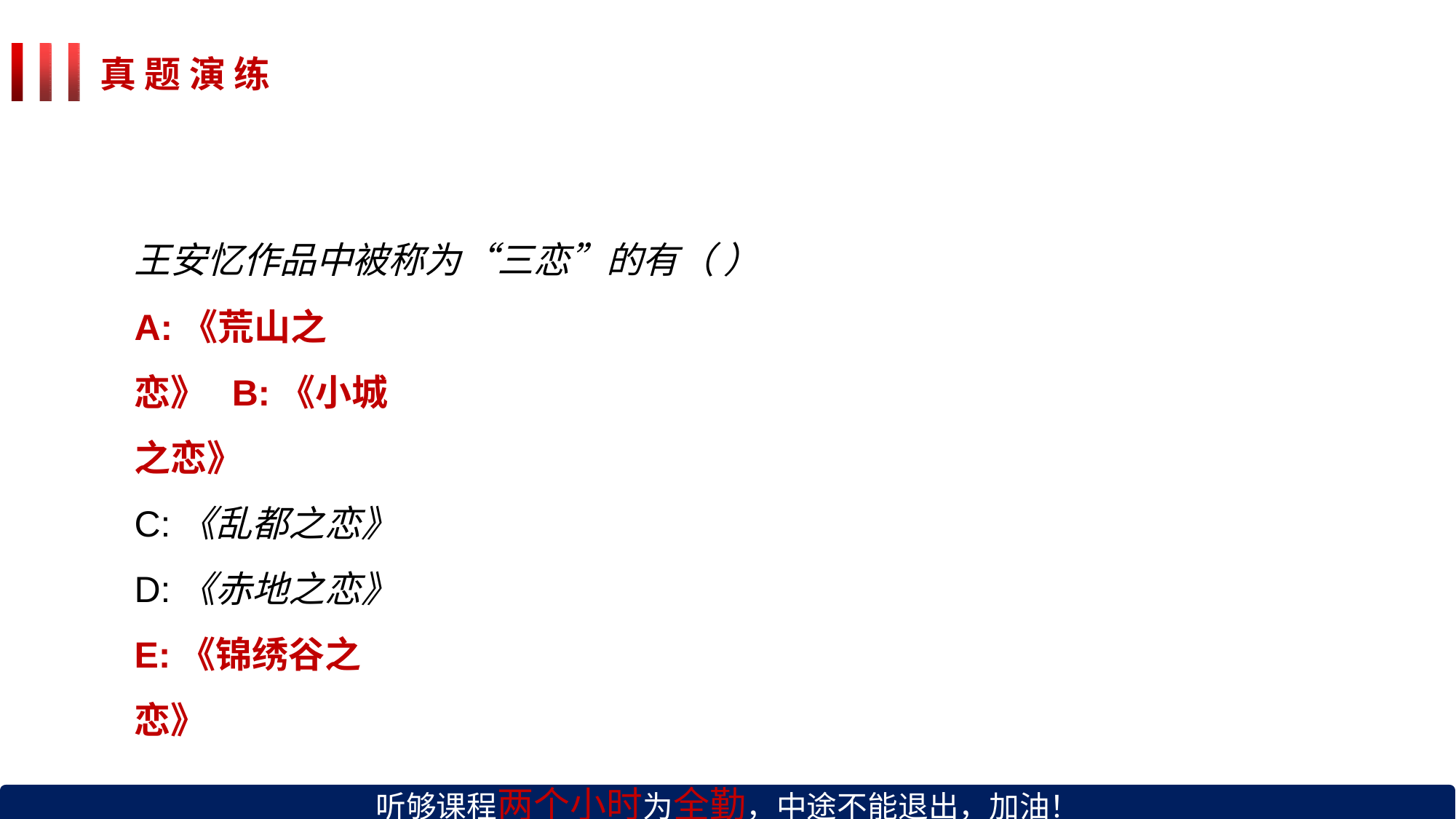

# 真 题 演 练
王安忆作品中被称为“三恋”的有（ ）
A:《荒山之恋》  B:《小城之恋》
C:《乱都之恋》 D:《赤地之恋》 E:《锦绣谷之恋》
33

听够课程两个小时为全勤，中途不能退出，加油！